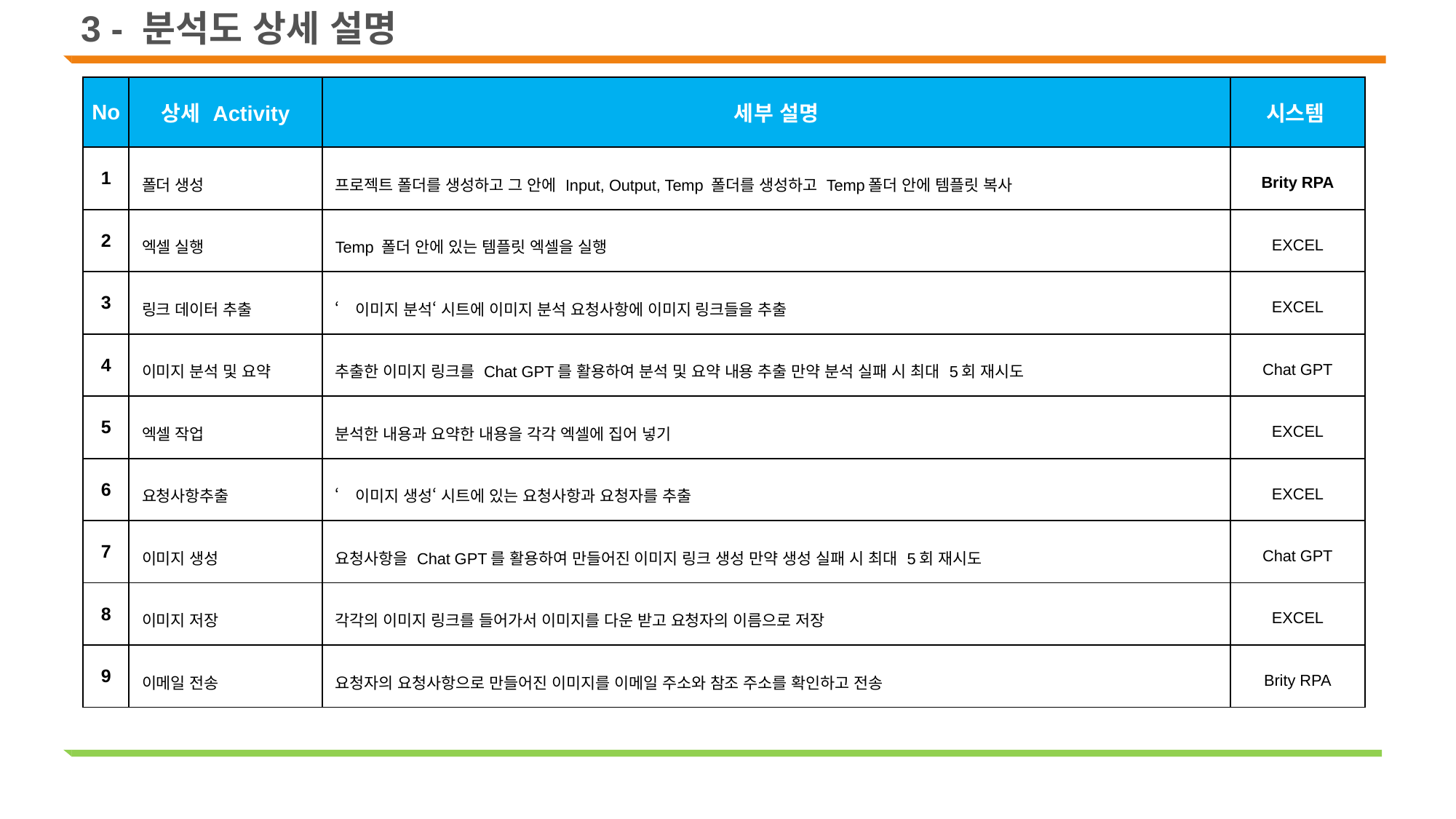

3 - 분석도 상세 설명
| No | 상세 Activity | 세부 설명 | 시스템 |
| --- | --- | --- | --- |
| 1 | 폴더 생성 | 프로젝트 폴더를 생성하고 그 안에 Input, Output, Temp 폴더를 생성하고 Temp폴더 안에 템플릿 복사 | Brity RPA |
| 2 | 엑셀 실행 | Temp 폴더 안에 있는 템플릿 엑셀을 실행 | EXCEL |
| 3 | 링크 데이터 추출 | ‘이미지 분석‘ 시트에 이미지 분석 요청사항에 이미지 링크들을 추출 | EXCEL |
| 4 | 이미지 분석 및 요약 | 추출한 이미지 링크를 Chat GPT를 활용하여 분석 및 요약 내용 추출 만약 분석 실패 시 최대 5회 재시도 | Chat GPT |
| 5 | 엑셀 작업 | 분석한 내용과 요약한 내용을 각각 엑셀에 집어 넣기 | EXCEL |
| 6 | 요청사항추출 | ‘이미지 생성‘ 시트에 있는 요청사항과 요청자를 추출 | EXCEL |
| 7 | 이미지 생성 | 요청사항을 Chat GPT를 활용하여 만들어진 이미지 링크 생성 만약 생성 실패 시 최대 5회 재시도 | Chat GPT |
| 8 | 이미지 저장 | 각각의 이미지 링크를 들어가서 이미지를 다운 받고 요청자의 이름으로 저장 | EXCEL |
| 9 | 이메일 전송 | 요청자의 요청사항으로 만들어진 이미지를 이메일 주소와 참조 주소를 확인하고 전송 | Brity RPA |